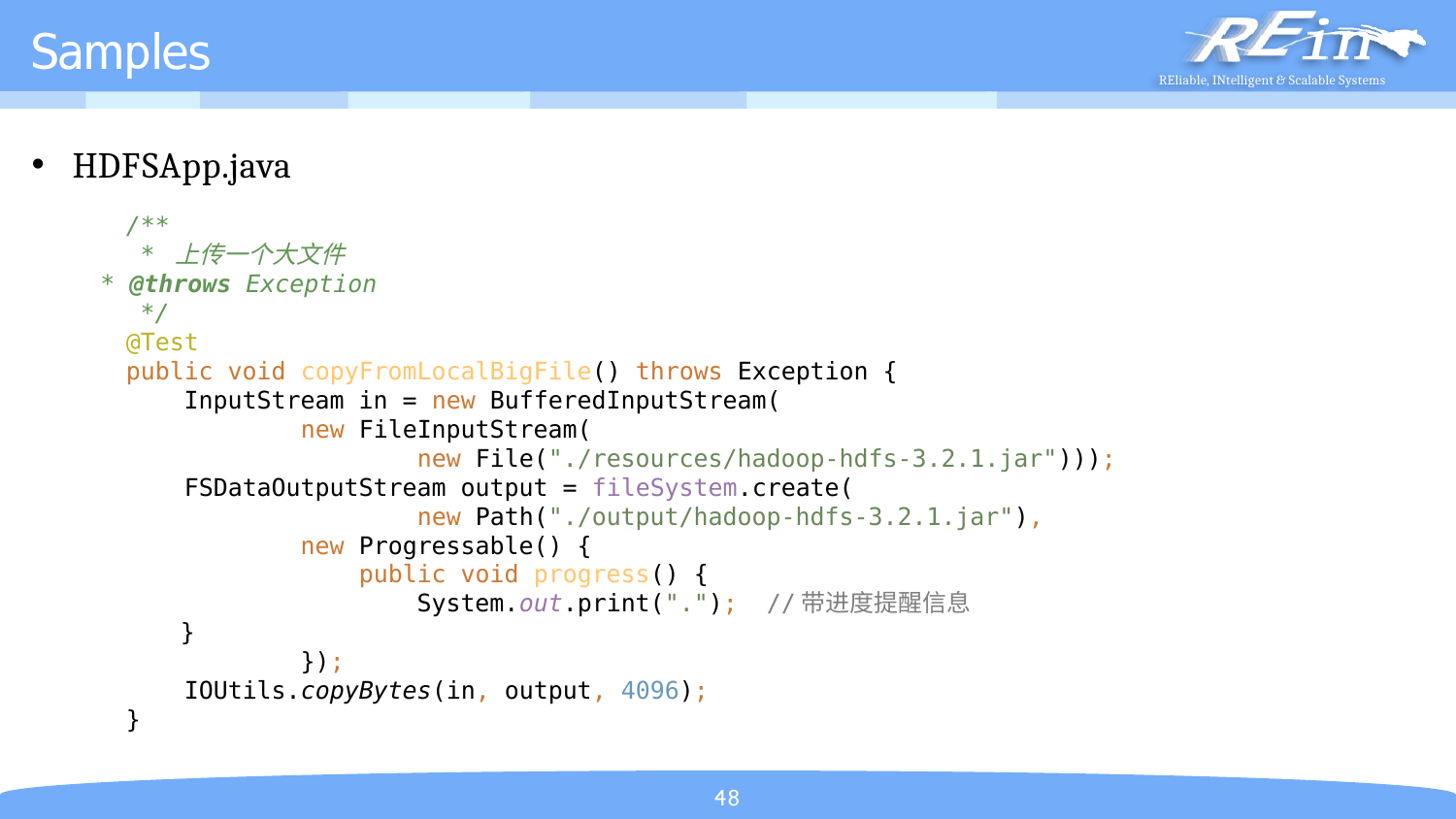

# Samples
HDFSApp.java
    /**
     * 上传一个大文件
     * @throws Exception
     */
    @Test
    public void copyFromLocalBigFile() throws Exception {
        InputStream in = new BufferedInputStream(
                new FileInputStream(
                        new File("./resources/hadoop-hdfs-3.2.1.jar")));
        FSDataOutputStream output = fileSystem.create(
                        new Path("./output/hadoop-hdfs-3.2.1.jar"),
                new Progressable() {
                    public void progress() {
                        System.out.print(".");  //带进度提醒信息
                    }
                });
        IOUtils.copyBytes(in, output, 4096);
    }
48